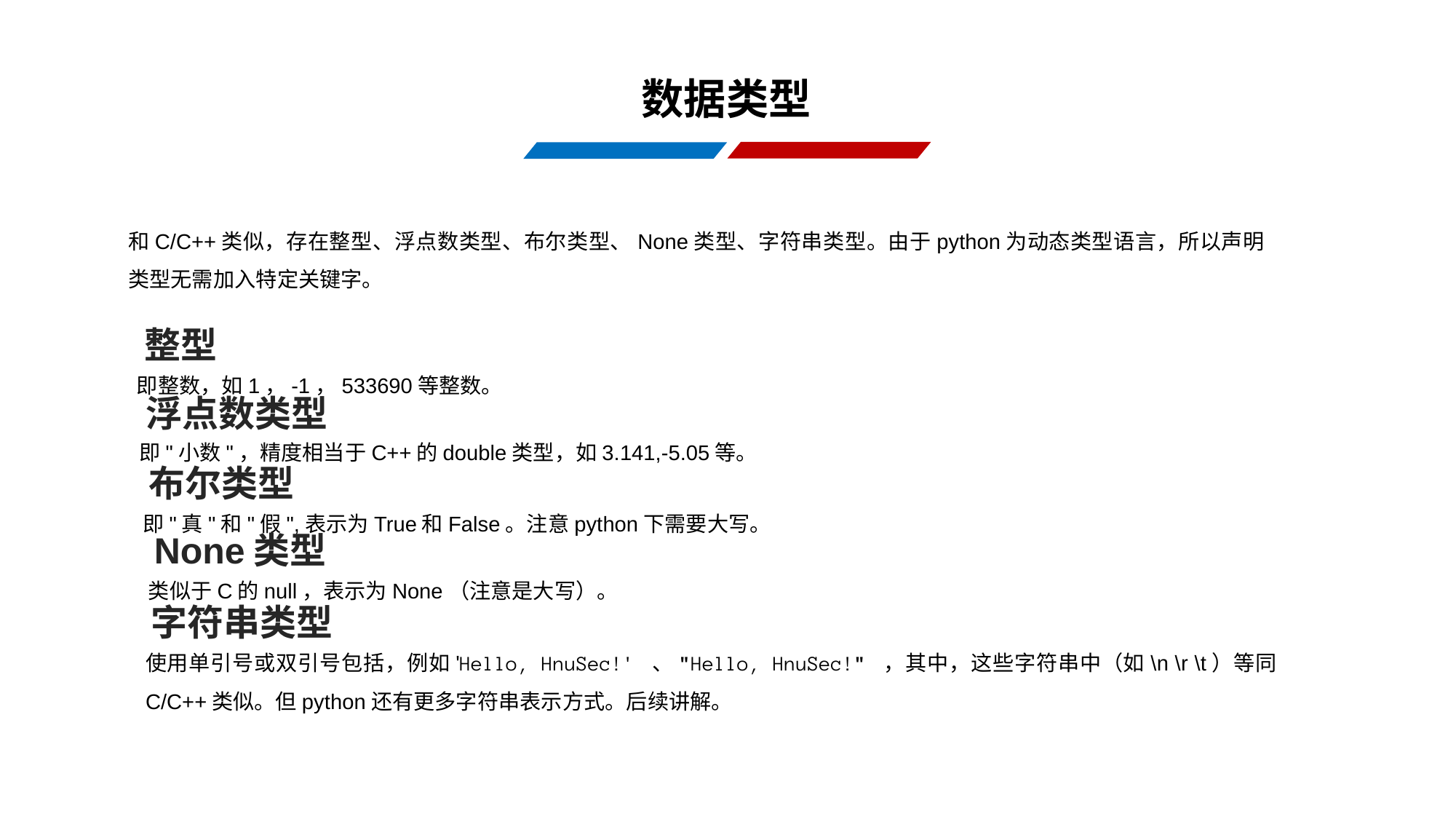

数据类型

和C/C++类似，存在整型、浮点数类型、布尔类型、None类型、字符串类型。由于python为动态类型语言，所以声明类型无需加入特定关键字。
整型
即整数，如1，-1，533690等整数。
浮点数类型
即"小数"，精度相当于C++的double类型，如3.141,-5.05等。
布尔类型
即"真"和"假",表示为True和False。注意python下需要大写。
None类型
类似于C的null，表示为None（注意是大写）。
字符串类型
使用单引号或双引号包括，例如'Hello, HnuSec!' 、"Hello, HnuSec!" ，其中，这些字符串中（如\n \r \t）等同C/C++类似。但python还有更多字符串表示方式。后续讲解。